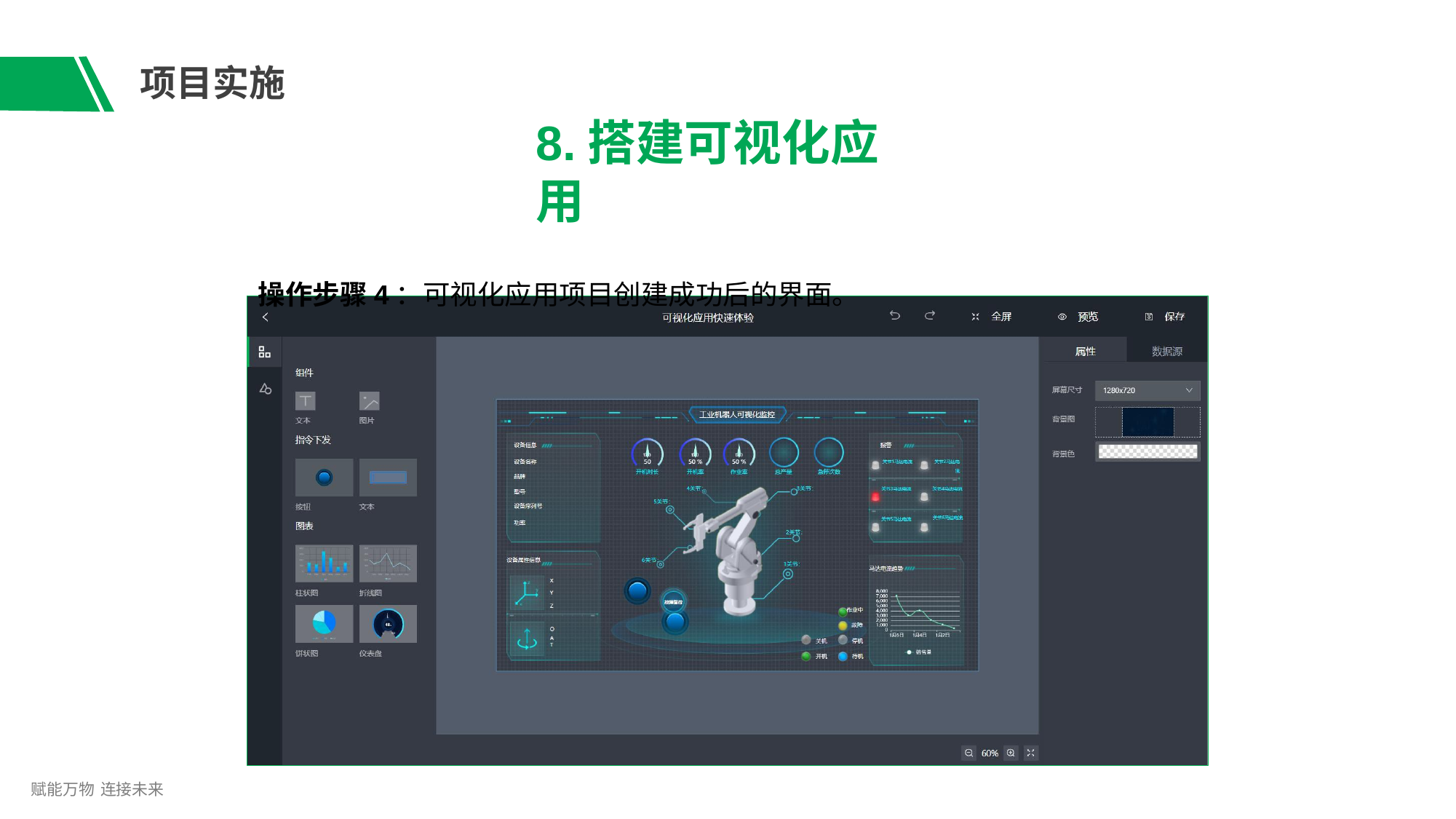

# 项目实施
8.搭建可视化应用
操作步骤4：可视化应用项目创建成功后的界面。

赋能万物 连接未来